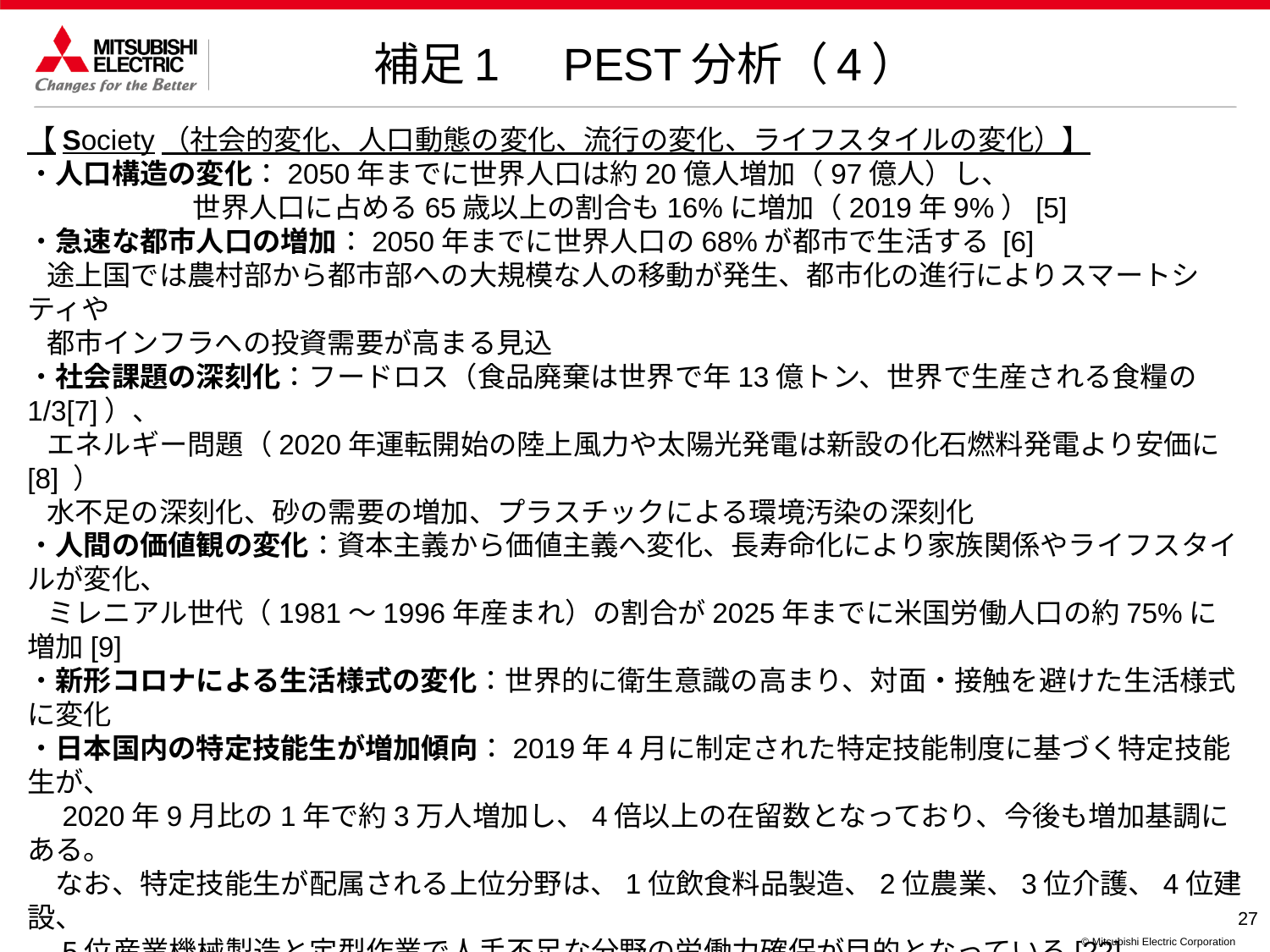

補足1　PEST分析（4）
【Society（社会的変化、人口動態の変化、流行の変化、ライフスタイルの変化）】
・人口構造の変化：2050年までに世界人口は約20億人増加（97億人）し、
                         世界人口に占める65歳以上の割合も16%に増加（2019年9%）[5]
・急速な都市人口の増加：2050年までに世界人口の68%が都市で生活する [6]
  途上国では農村部から都市部への大規模な人の移動が発生、都市化の進行によりスマートシティや
  都市インフラへの投資需要が高まる見込
・社会課題の深刻化：フードロス（食品廃棄は世界で年13億トン、世界で生産される食糧の1/3[7]）、
  エネルギー問題（2020年運転開始の陸上風力や太陽光発電は新設の化石燃料発電より安価に[8] ）
  水不足の深刻化、砂の需要の増加、プラスチックによる環境汚染の深刻化
・人間の価値観の変化：資本主義から価値主義へ変化、長寿命化により家族関係やライフスタイルが変化、
  ミレニアル世代（1981～1996年産まれ）の割合が2025年までに米国労働人口の約75%に増加[9]
・新形コロナによる生活様式の変化：世界的に衛生意識の高まり、対面・接触を避けた生活様式に変化
・日本国内の特定技能生が増加傾向：2019年4月に制定された特定技能制度に基づく特定技能生が、
　2020年9月比の1年で約3万人増加し、4倍以上の在留数となっており、今後も増加基調にある。
　なお、特定技能生が配属される上位分野は、1位飲食料品製造、2位農業、3位介護、4位建設、
　5位産業機械製造と定型作業で人手不足な分野の労働力確保が目的となっている[22]